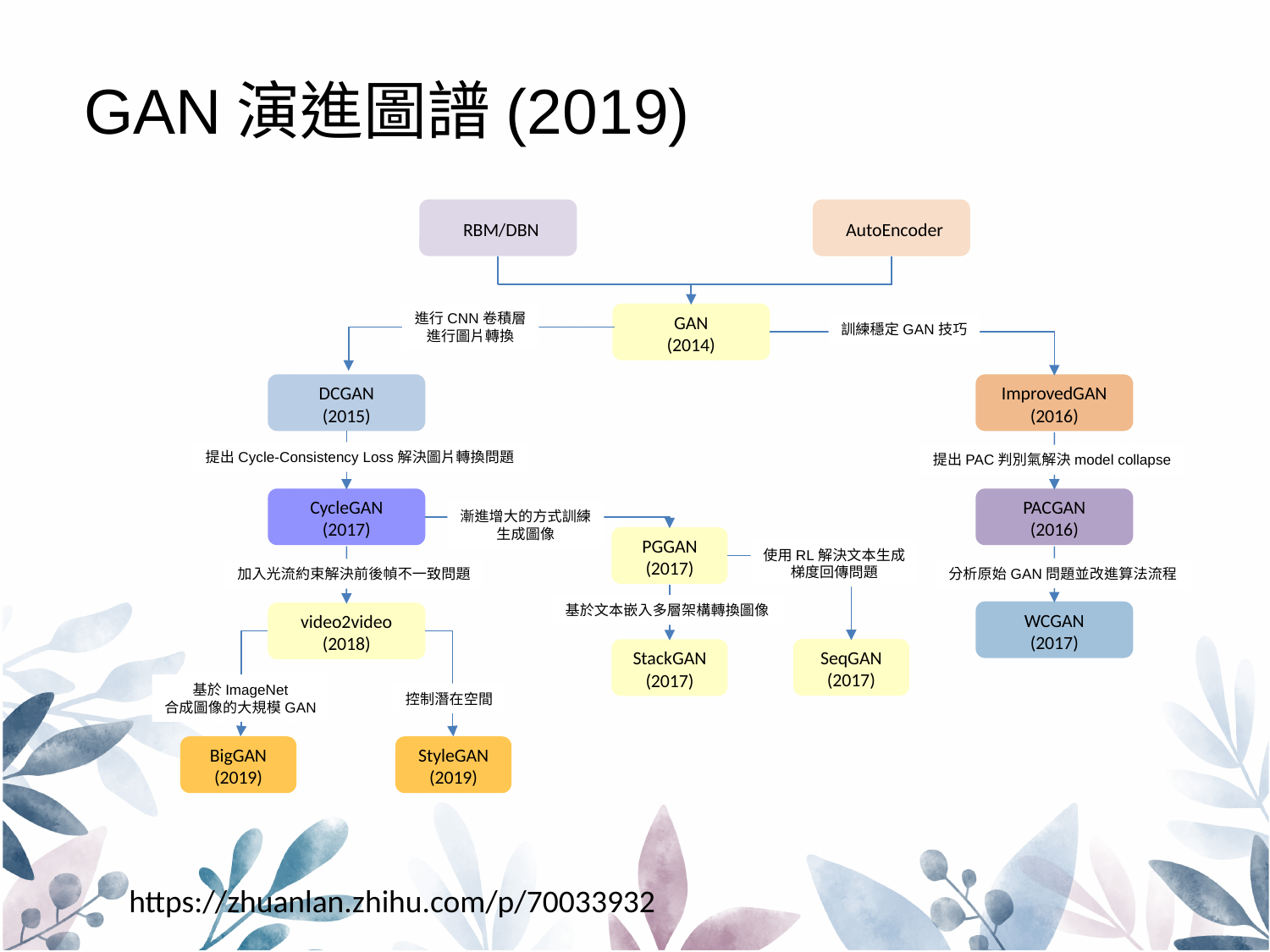

GAN演進圖譜(2019)

RBM/DBN

AutoEncoder
進行CNN卷積層
進行圖片轉換

GAN
(2014)
訓練穩定GAN技巧

DCGAN
(2015)

ImprovedGAN
(2016)
提出Cycle-Consistency Loss解決圖片轉換問題
提出PAC判別氣解決model collapse

CycleGAN
(2017)

PACGAN
(2016)
漸進增大的方式訓練
生成圖像

PGGAN
(2017)
使用RL解決文本生成
梯度回傳問題
分析原始GAN問題並改進算法流程
加入光流約束解決前後幀不一致問題
基於文本嵌入多層架構轉換圖像

WCGAN
(2017)

video2video
(2018)

SeqGAN
(2017)

StackGAN
(2017)
基於ImageNet
合成圖像的大規模GAN
控制潛在空間

BigGAN
(2019)

StyleGAN
(2019)
https://zhuanlan.zhihu.com/p/70033932